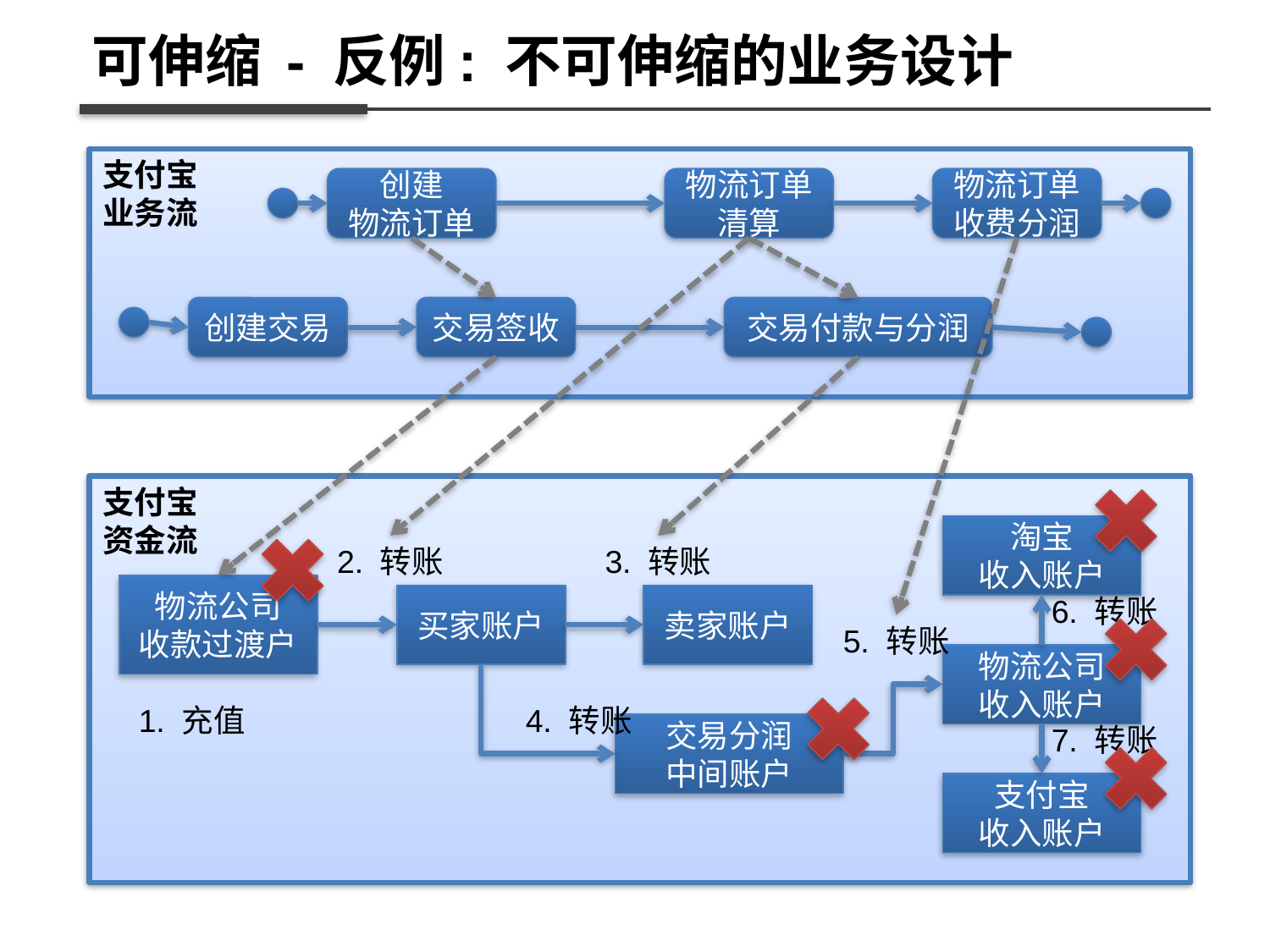

可伸缩 - 反例: 不可伸缩的业务设计

支付宝
业务流
创建
物流订单
物流订单清算
物流订单
收费分润

创建交易
交易签收
交易付款与分润

支付宝
资金流

淘宝
收入账户

2. 转账
3. 转账
物流公司
收款过渡户
买家账户
卖家账户
6. 转账

5. 转账
物流公司
收入账户

1. 充值
4. 转账
交易分润
中间账户
7. 转账

支付宝
收入账户